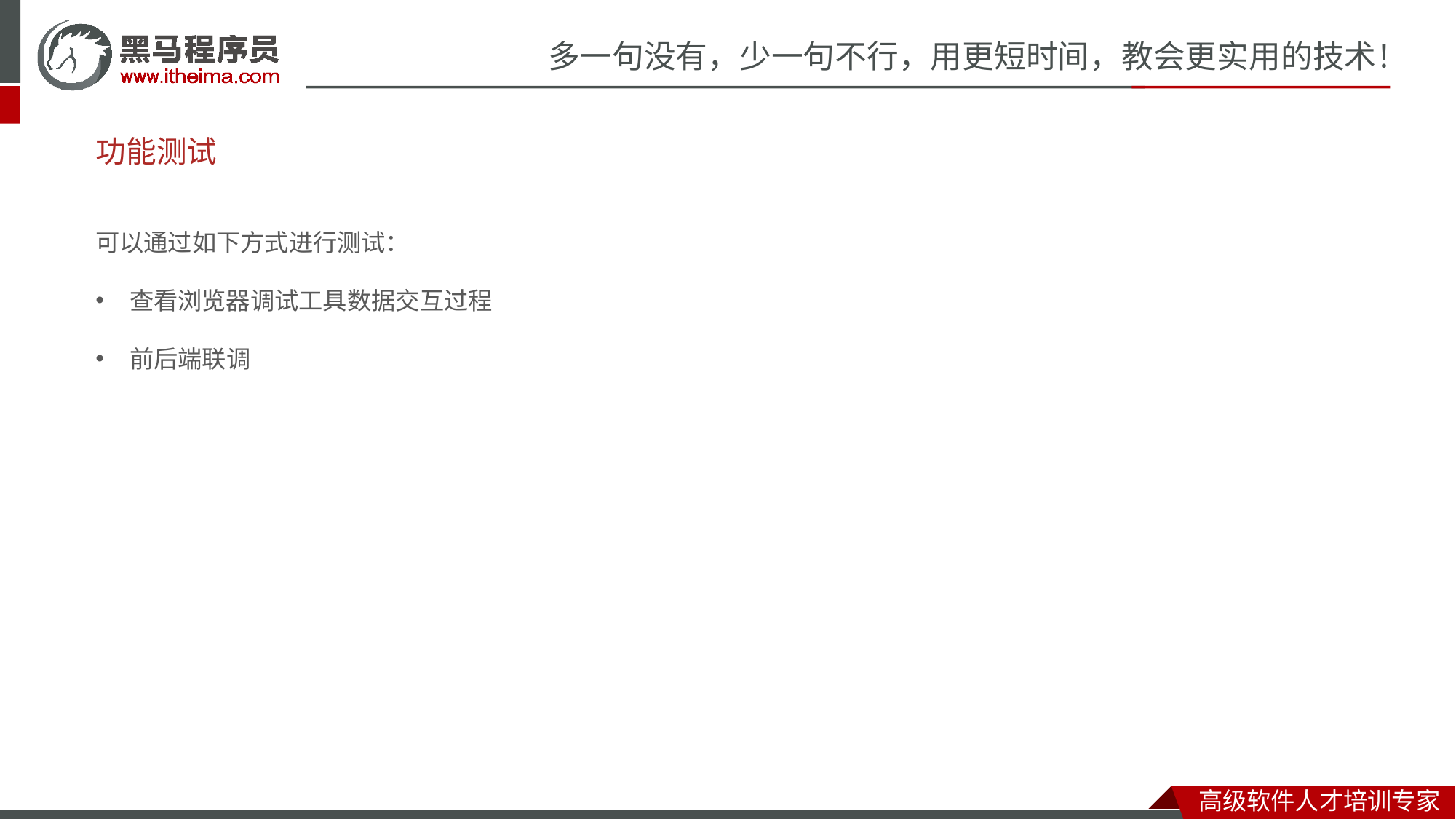

# 功能测试
可以通过如下方式进行测试：
查看浏览器调试工具数据交互过程
前后端联调